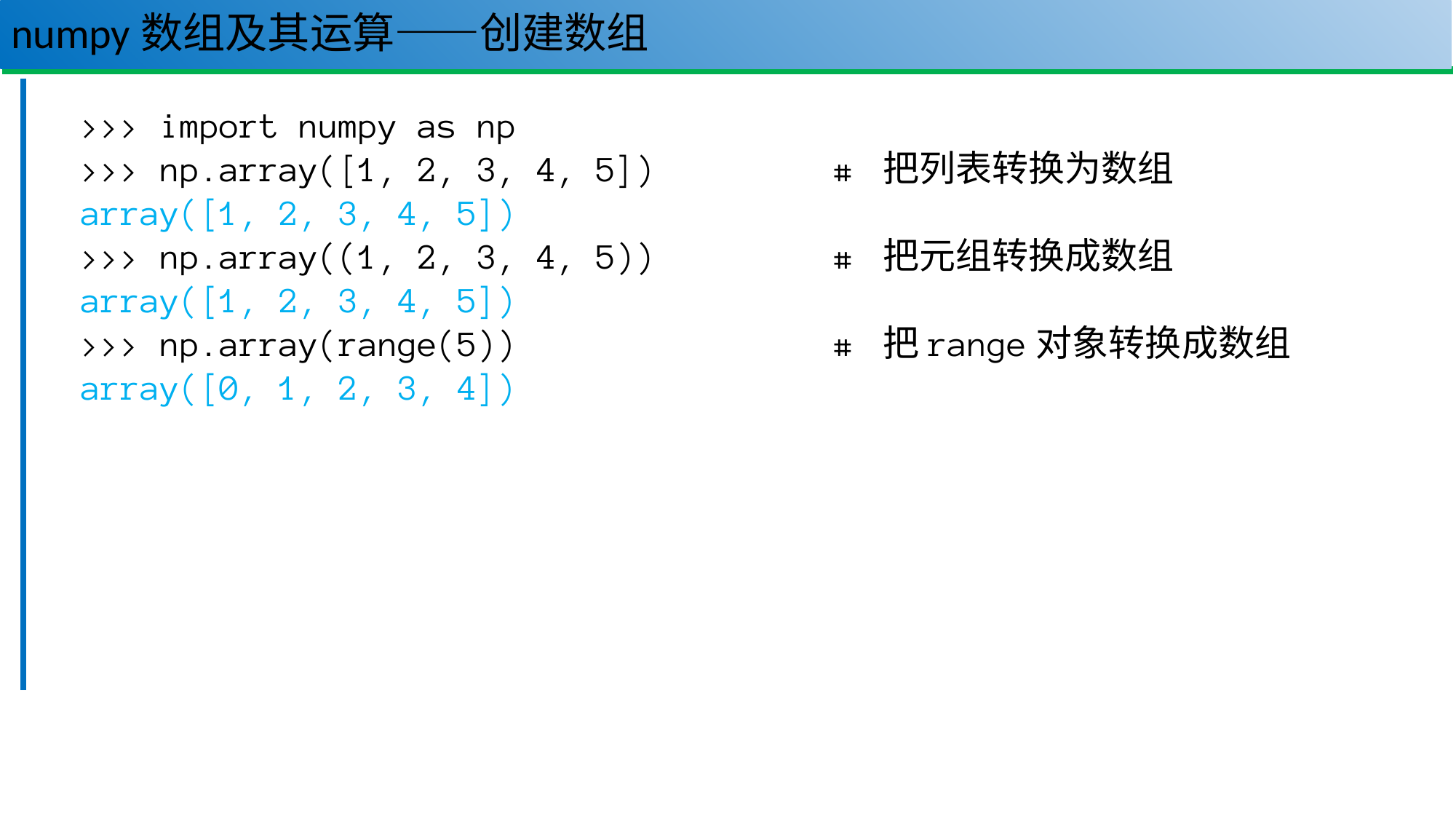

# numpy数组及其运算——创建数组
21
>>> import numpy as np
>>> np.array([1, 2, 3, 4, 5])         # 把列表转换为数组
array([1, 2, 3, 4, 5])
>>> np.array((1, 2, 3, 4, 5))         # 把元组转换成数组
array([1, 2, 3, 4, 5])
>>> np.array(range(5))                # 把range对象转换成数组
array([0, 1, 2, 3, 4])